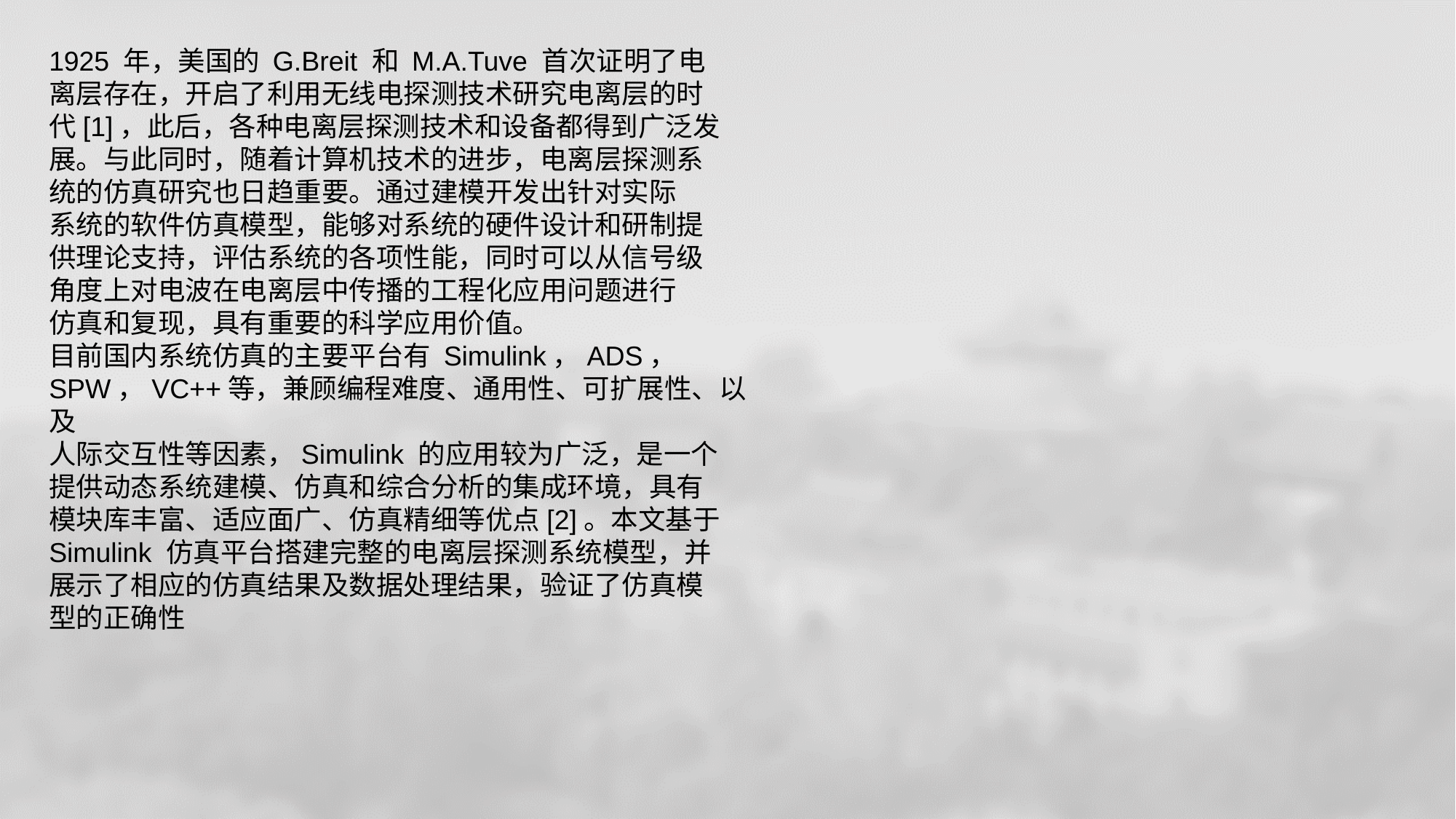

1925 年，美国的 G.Breit 和 M.A.Tuve 首次证明了电
离层存在，开启了利用无线电探测技术研究电离层的时
代[1]，此后，各种电离层探测技术和设备都得到广泛发
展。与此同时，随着计算机技术的进步，电离层探测系
统的仿真研究也日趋重要。通过建模开发出针对实际
系统的软件仿真模型，能够对系统的硬件设计和研制提
供理论支持，评估系统的各项性能，同时可以从信号级
角度上对电波在电离层中传播的工程化应用问题进行
仿真和复现，具有重要的科学应用价值。
目前国内系统仿真的主要平台有 Simulink，ADS，
SPW，VC++等，兼顾编程难度、通用性、可扩展性、以及
人际交互性等因素，Simulink 的应用较为广泛，是一个
提供动态系统建模、仿真和综合分析的集成环境，具有
模块库丰富、适应面广、仿真精细等优点[2]。本文基于
Simulink 仿真平台搭建完整的电离层探测系统模型，并
展示了相应的仿真结果及数据处理结果，验证了仿真模
型的正确性